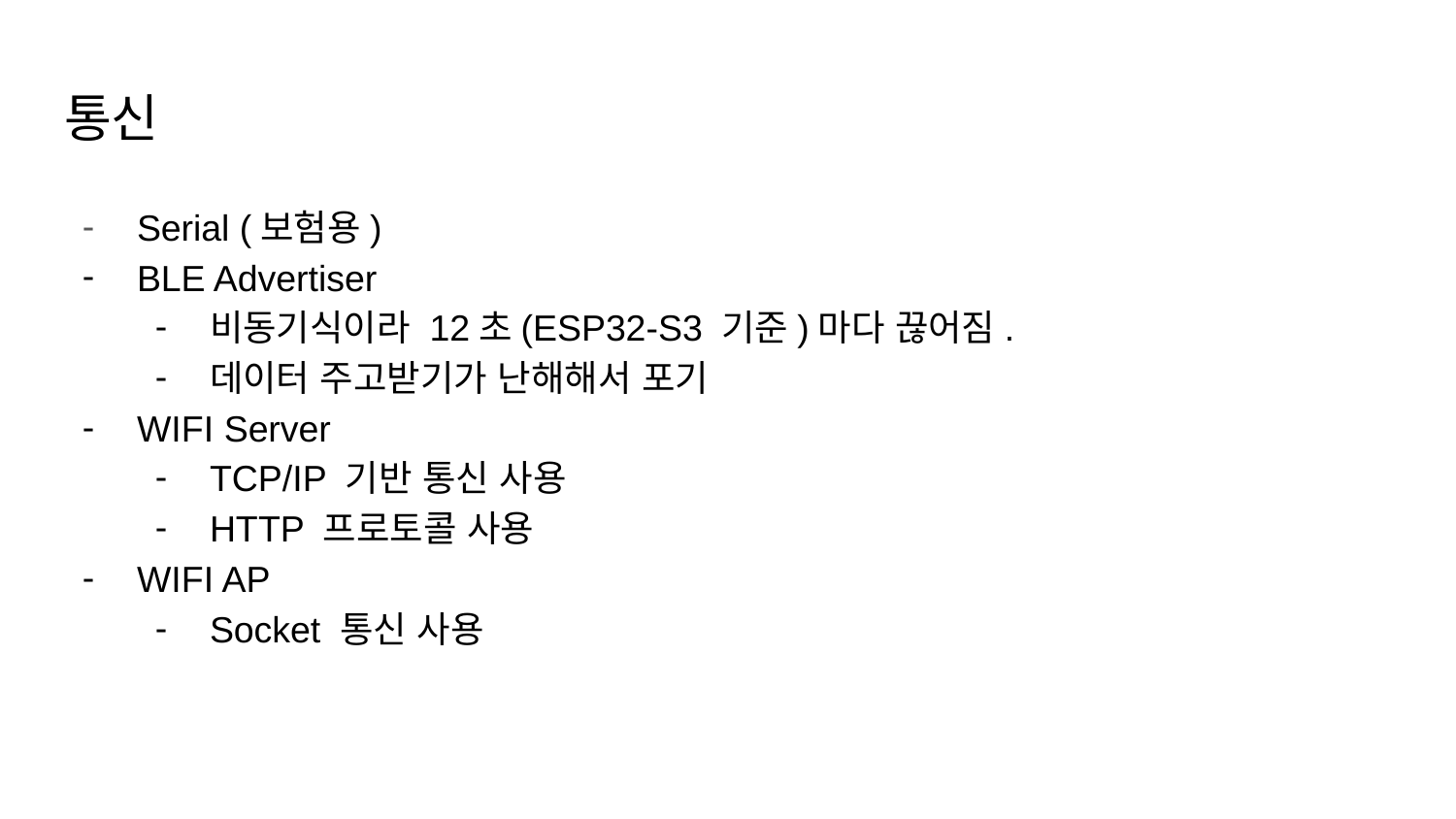

# 통신
Serial (보험용)
BLE Advertiser
비동기식이라 12초(ESP32-S3 기준)마다 끊어짐.
데이터 주고받기가 난해해서 포기
WIFI Server
TCP/IP 기반 통신 사용
HTTP 프로토콜 사용
WIFI AP
Socket 통신 사용